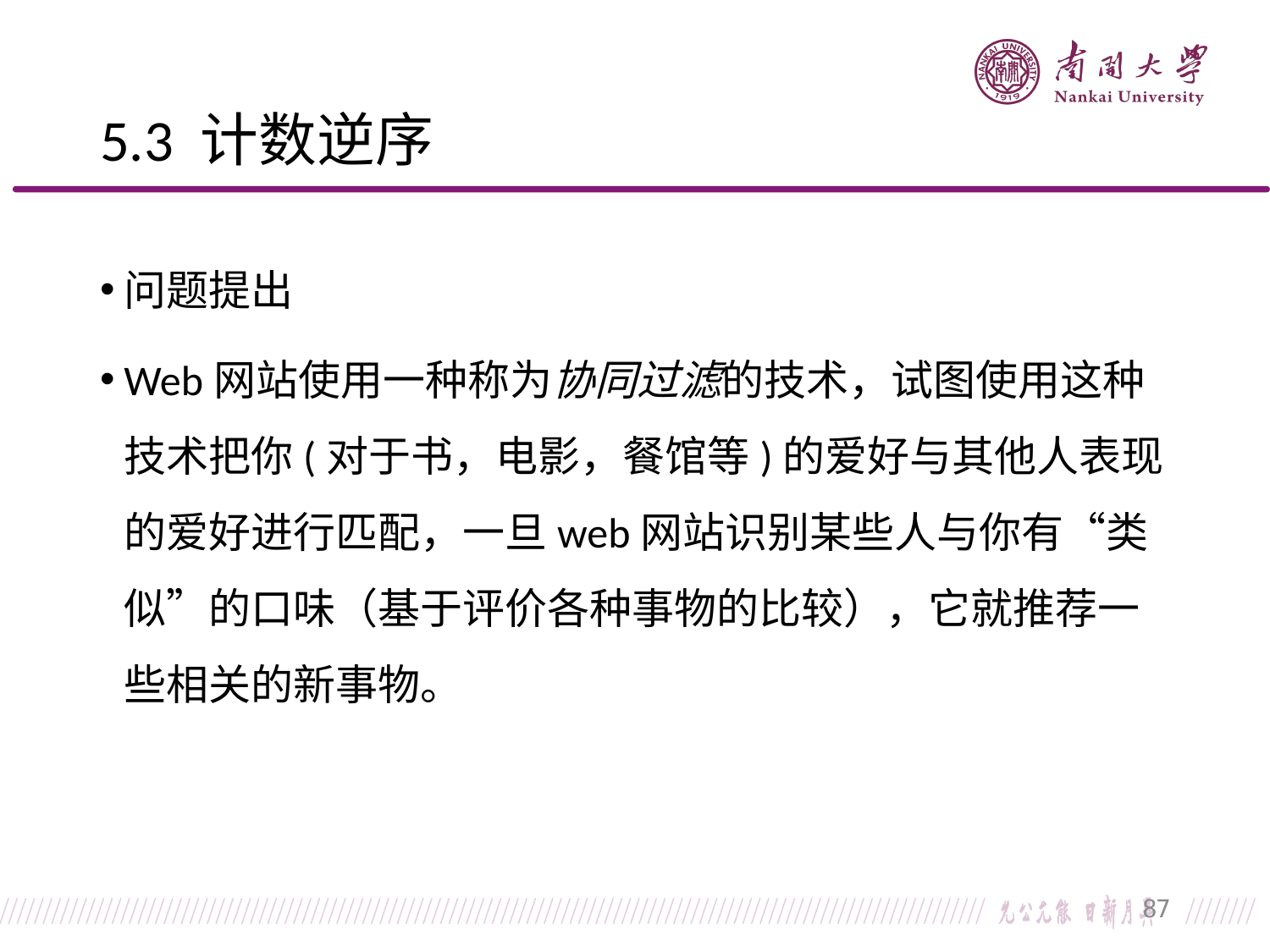

# 5.3 计数逆序
问题提出
Web网站使用一种称为协同过滤的技术，试图使用这种技术把你(对于书，电影，餐馆等)的爱好与其他人表现的爱好进行匹配，一旦web网站识别某些人与你有“类似”的口味（基于评价各种事物的比较），它就推荐一些相关的新事物。

87